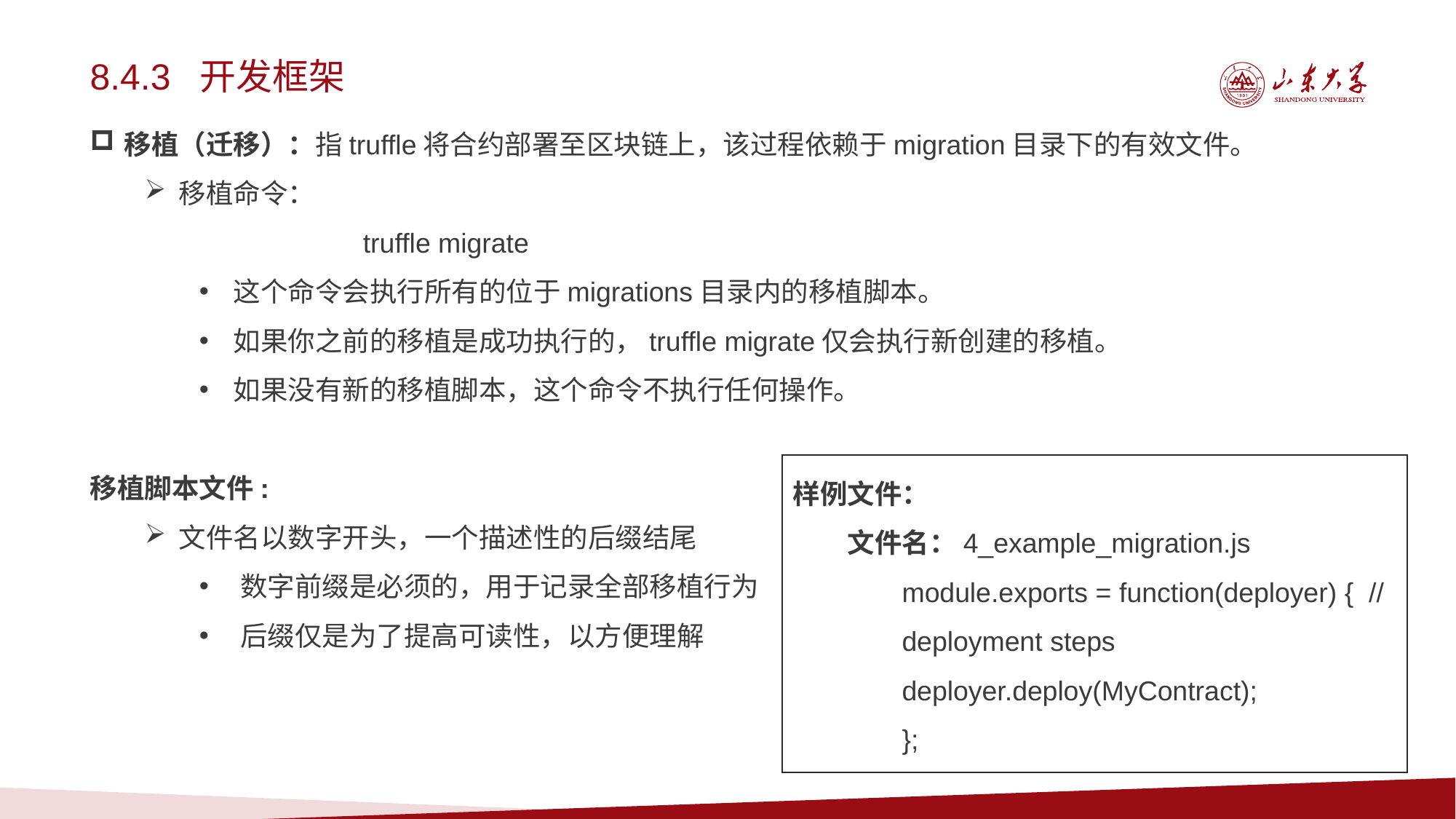

8.4.3  开发框架
移植（迁移）：指truffle将合约部署至区块链上，该过程依赖于migration目录下的有效文件。
移植命令：
truffle migrate
这个命令会执行所有的位于migrations目录内的移植脚本。
如果你之前的移植是成功执行的，truffle migrate仅会执行新创建的移植。
如果没有新的移植脚本，这个命令不执行任何操作。

移植脚本文件:
文件名以数字开头，一个描述性的后缀结尾
数字前缀是必须的，用于记录全部移植行为
后缀仅是为了提高可读性，以方便理解
样例文件：
文件名：4_example_migration.js
module.exports = function(deployer) {  // deployment steps  deployer.deploy(MyContract);
};